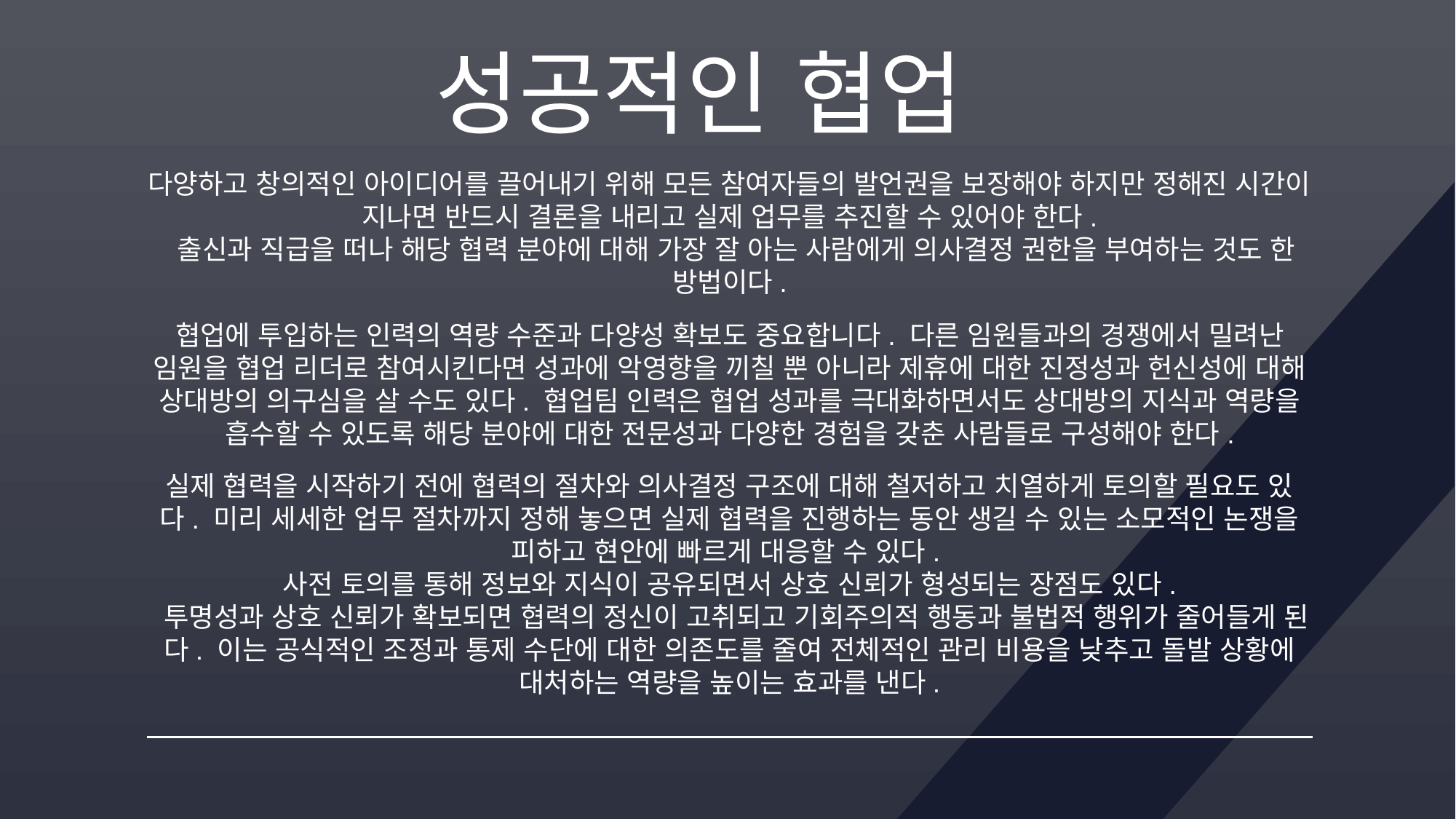

성공적인 협업
다양하고 창의적인 아이디어를 끌어내기 위해 모든 참여자들의 발언권을 보장해야 하지만 정해진 시간이 지나면 반드시 결론을 내리고 실제 업무를 추진할 수 있어야 한다.
 출신과 직급을 떠나 해당 협력 분야에 대해 가장 잘 아는 사람에게 의사결정 권한을 부여하는 것도 한 방법이다.

협업에 투입하는 인력의 역량 수준과 다양성 확보도 중요합니다. 다른 임원들과의 경쟁에서 밀려난 임원을 협업 리더로 참여시킨다면 성과에 악영향을 끼칠 뿐 아니라 제휴에 대한 진정성과 헌신성에 대해 상대방의 의구심을 살 수도 있다. 협업팀 인력은 협업 성과를 극대화하면서도 상대방의 지식과 역량을 흡수할 수 있도록 해당 분야에 대한 전문성과 다양한 경험을 갖춘 사람들로 구성해야 한다.

실제 협력을 시작하기 전에 협력의 절차와 의사결정 구조에 대해 철저하고 치열하게 토의할 필요도 있다. 미리 세세한 업무 절차까지 정해 놓으면 실제 협력을 진행하는 동안 생길 수 있는 소모적인 논쟁을 피하고 현안에 빠르게 대응할 수 있다.
사전 토의를 통해 정보와 지식이 공유되면서 상호 신뢰가 형성되는 장점도 있다.
 투명성과 상호 신뢰가 확보되면 협력의 정신이 고취되고 기회주의적 행동과 불법적 행위가 줄어들게 된다. 이는 공식적인 조정과 통제 수단에 대한 의존도를 줄여 전체적인 관리 비용을 낮추고 돌발 상황에 대처하는 역량을 높이는 효과를 낸다.